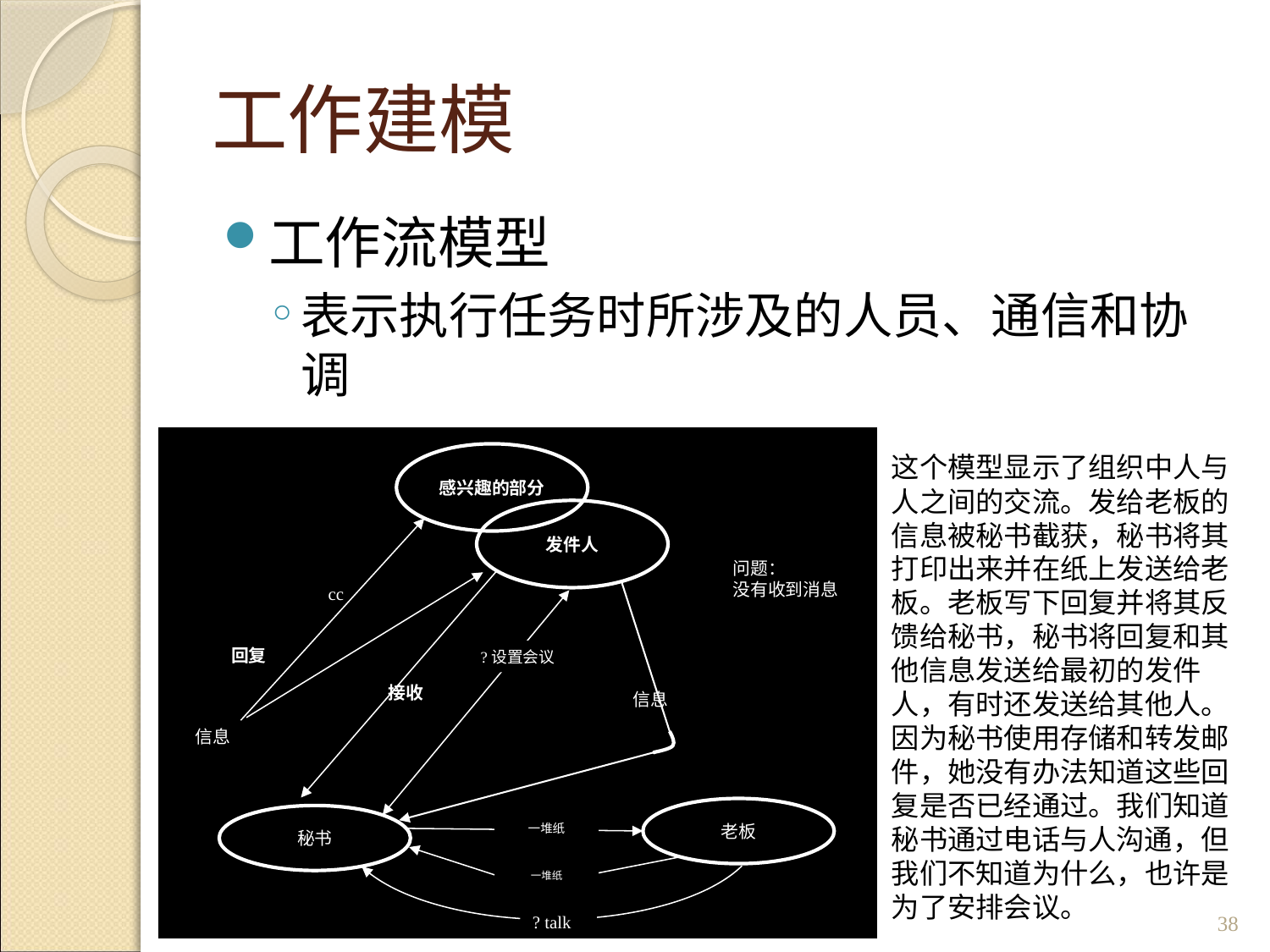

# 工作建模
工作流模型
表示执行任务时所涉及的人员、通信和协调

感兴趣的部分
发件人
问题：
没有收到消息
cc

回复
?设置会议
接收
信息
信息

老板
秘书
一堆纸
一堆纸
? talk
这个模型显示了组织中人与人之间的交流。发给老板的信息被秘书截获，秘书将其打印出来并在纸上发送给老板。老板写下回复并将其反馈给秘书，秘书将回复和其他信息发送给最初的发件人，有时还发送给其他人。
因为秘书使用存储和转发邮件，她没有办法知道这些回复是否已经通过。我们知道秘书通过电话与人沟通，但我们不知道为什么，也许是为了安排会议。
38